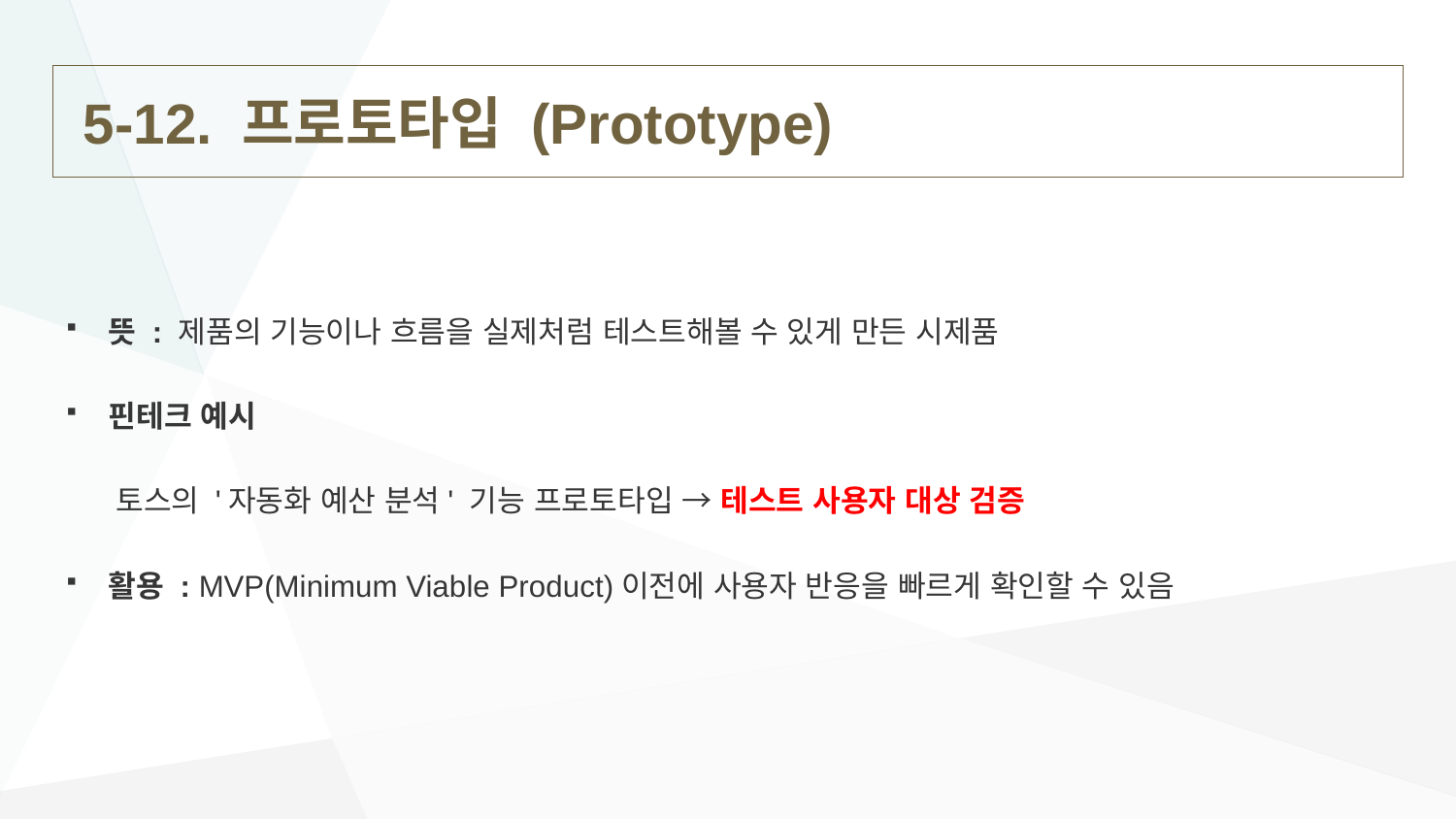

# 5-12. 프로토타입 (Prototype)
뜻 : 제품의 기능이나 흐름을 실제처럼 테스트해볼 수 있게 만든 시제품

핀테크 예시

     토스의 '자동화 예산 분석' 기능 프로토타입 → 테스트 사용자 대상 검증

활용 : MVP(Minimum Viable Product)이전에 사용자 반응을 빠르게 확인할 수 있음